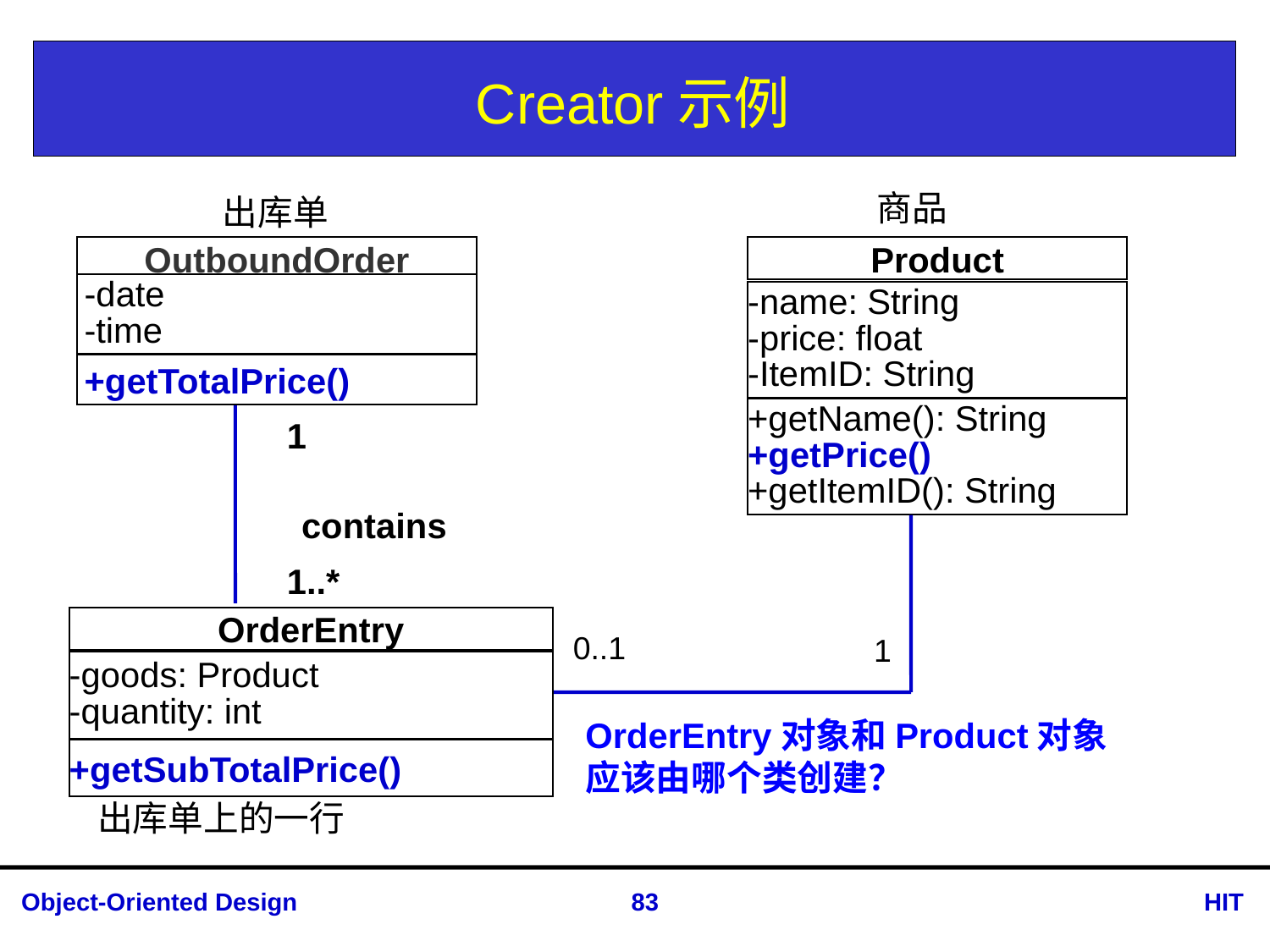

# Creator示例
商品
出库单
Product
OutboundOrder
-date
-time
-name: String
-price: float
-ItemID: String
+getTotalPrice()
+getName(): String
+getPrice()
+getItemID(): String

1
contains

1..*
OrderEntry
0..1
1
-goods: Product
-quantity: int

OrderEntry对象和Product对象应该由哪个类创建？
+getSubTotalPrice()
出库单上的一行